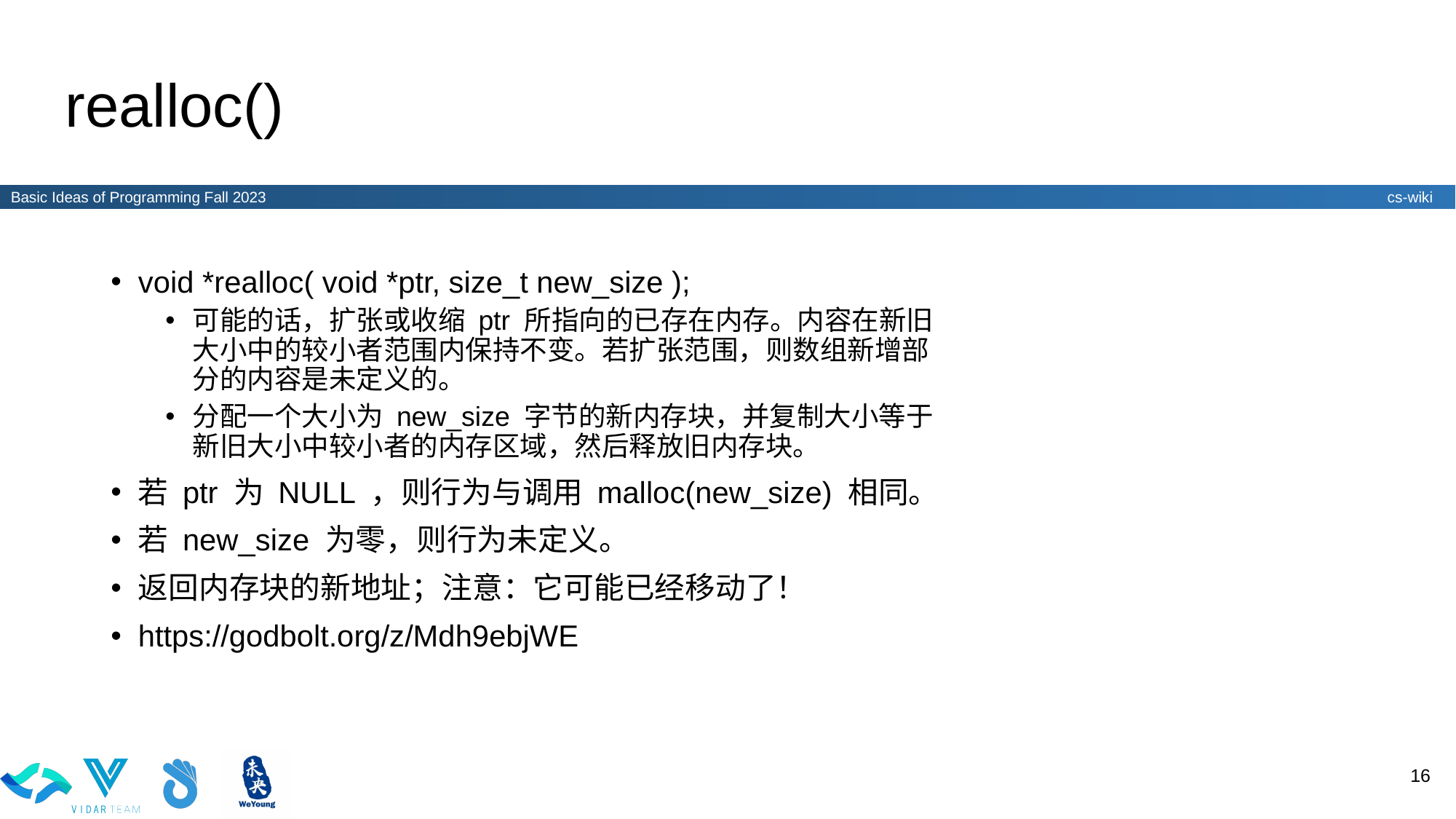

# realloc()
void *realloc( void *ptr, size_t new_size );
可能的话，扩张或收缩 ptr 所指向的已存在内存。内容在新旧大小中的较小者范围内保持不变。若扩张范围，则数组新增部分的内容是未定义的。
分配一个大小为 new_size 字节的新内存块，并复制大小等于新旧大小中较小者的内存区域，然后释放旧内存块。
若 ptr 为 NULL ，则行为与调用 malloc(new_size) 相同。
若 new_size 为零，则行为未定义。
返回内存块的新地址；注意：它可能已经移动了！
https://godbolt.org/z/Mdh9ebjWE